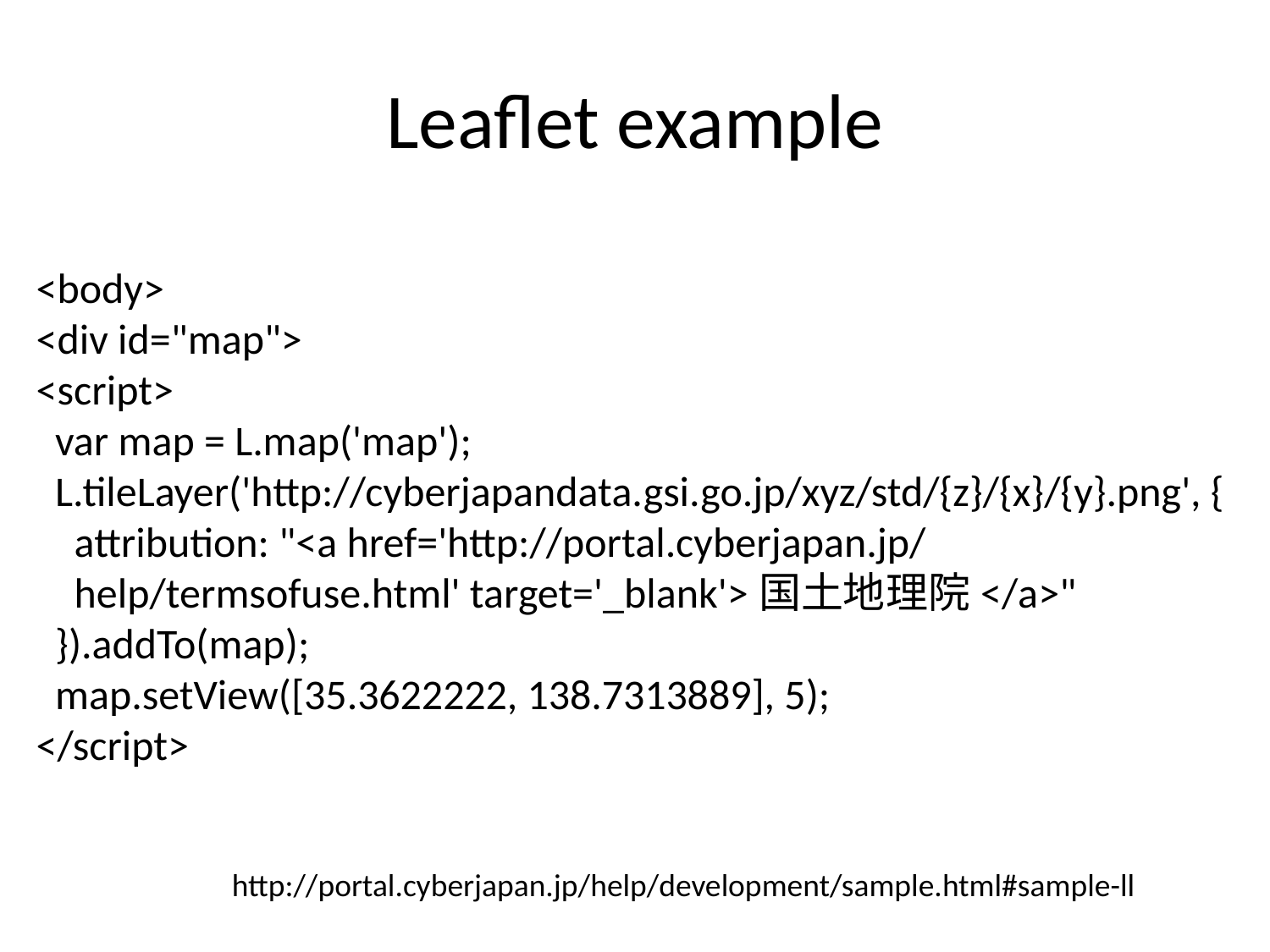

# Leaflet example
<body>
<div id="map">
<script>
  var map = L.map('map');
  L.tileLayer('http://cyberjapandata.gsi.go.jp/xyz/std/{z}/{x}/{y}.png', {
    attribution: "<a href='http://portal.cyberjapan.jp/
    help/termsofuse.html' target='_blank'>国土地理院</a>"
  }).addTo(map);
  map.setView([35.3622222, 138.7313889], 5);
</script>
http://portal.cyberjapan.jp/help/development/sample.html#sample-ll